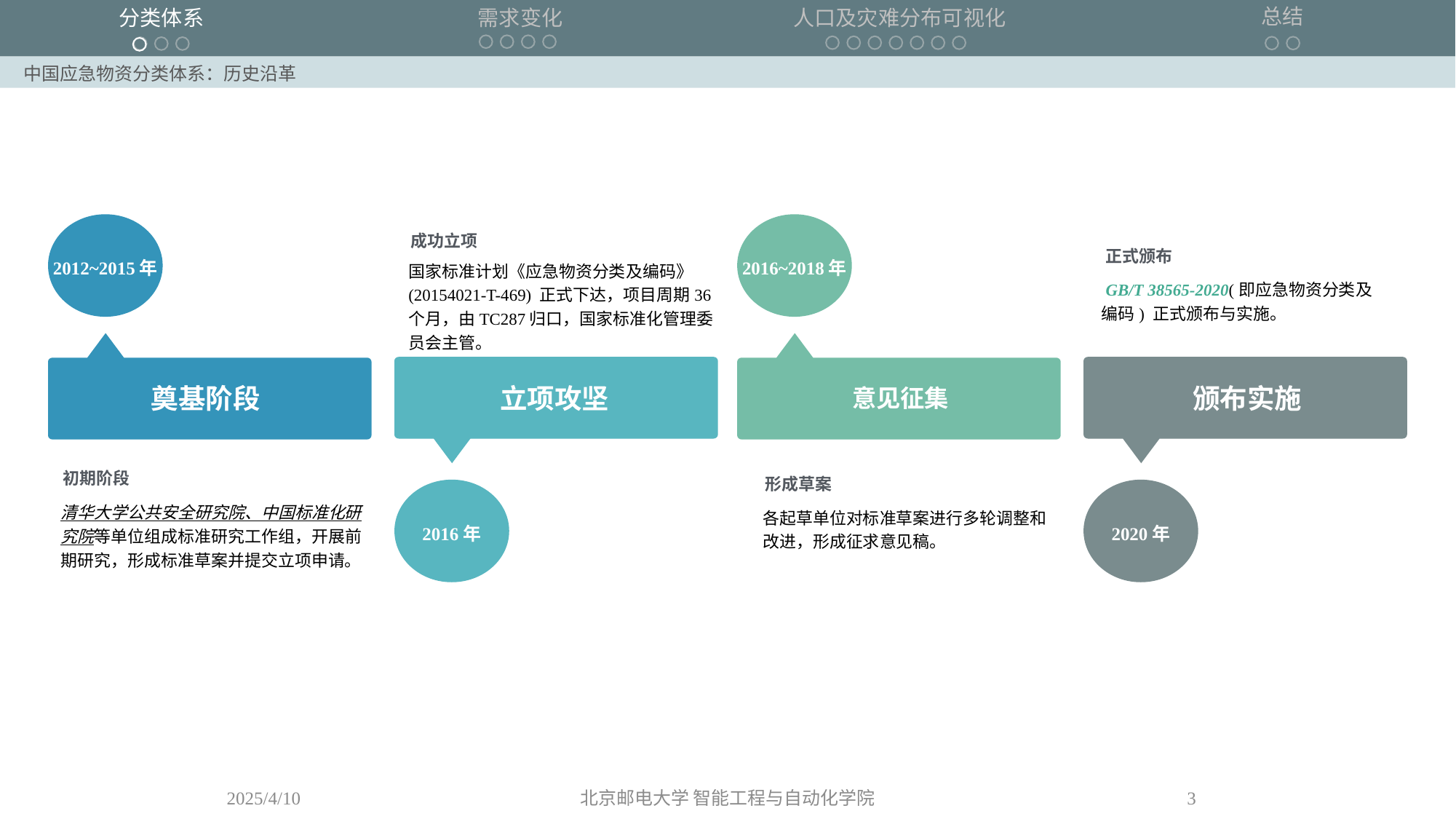

中国应急物资分类体系：历史沿革

2012~2015年

2016~2018年
成功立项
正式颁布
国家标准计划《应急物资分类及编码》 (20154021-T-469) 正式下达，项目周期36个月，由TC287归口，国家标准化管理委员会主管。
 GB/T 38565-2020(即应急物资分类及编码) 正式颁布与实施。

颁布实施
奠基阶段
立项攻坚
意见征集
初期阶段
形成草案

2016年

2020年
清华大学公共安全研究院、中国标准化研究院等单位组成标准研究工作组，开展前期研究，形成标准草案并提交立项申请。
各起草单位对标准草案进行多轮调整和改进，形成征求意见稿。

2025/4/10
北京邮电大学 智能工程与自动化学院
3